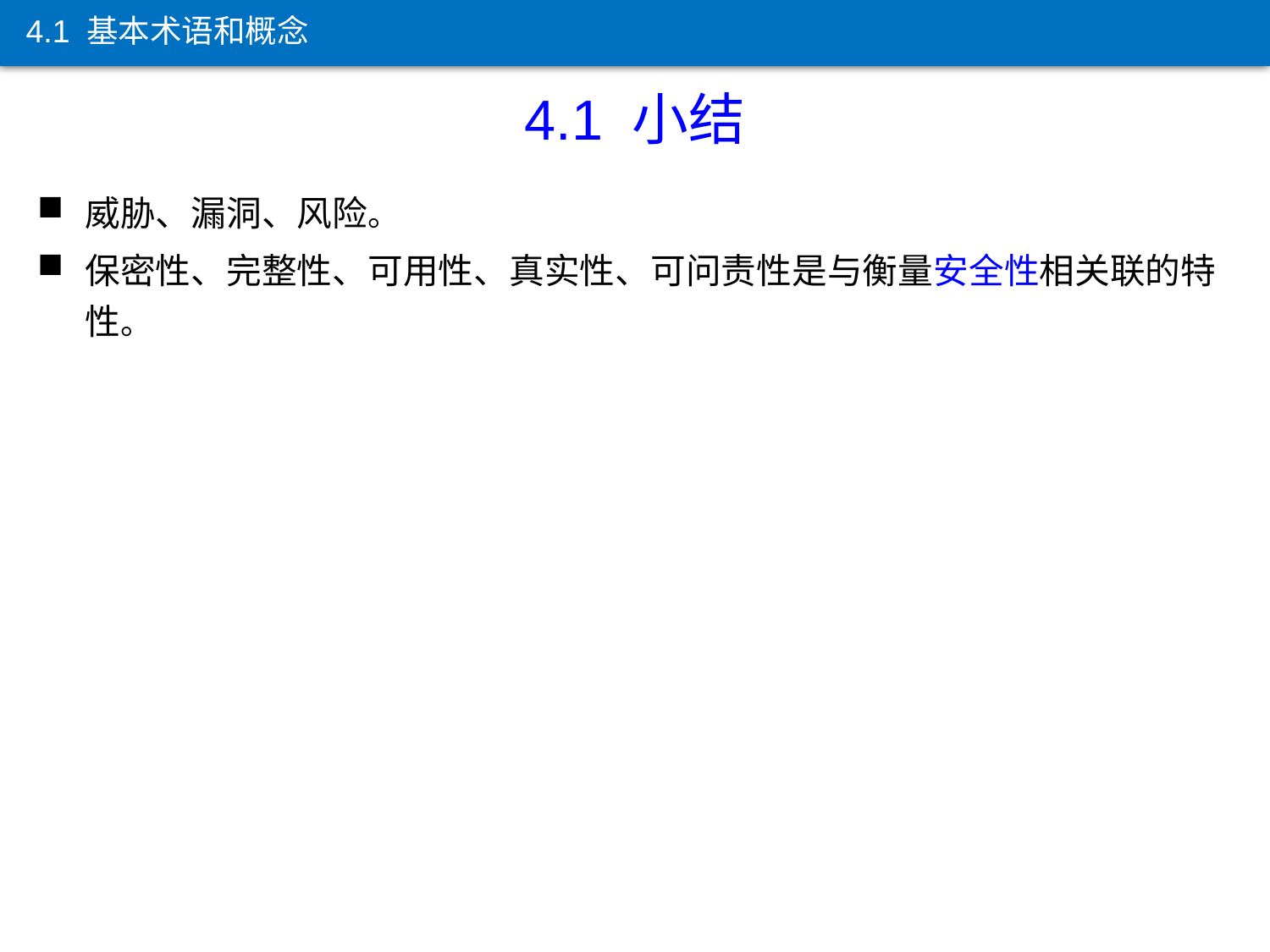

4.1 基本术语和概念
4.1 小结
威胁、漏洞、风险。
保密性、完整性、可用性、真实性、可问责性是与衡量安全性相关联的特性。

32